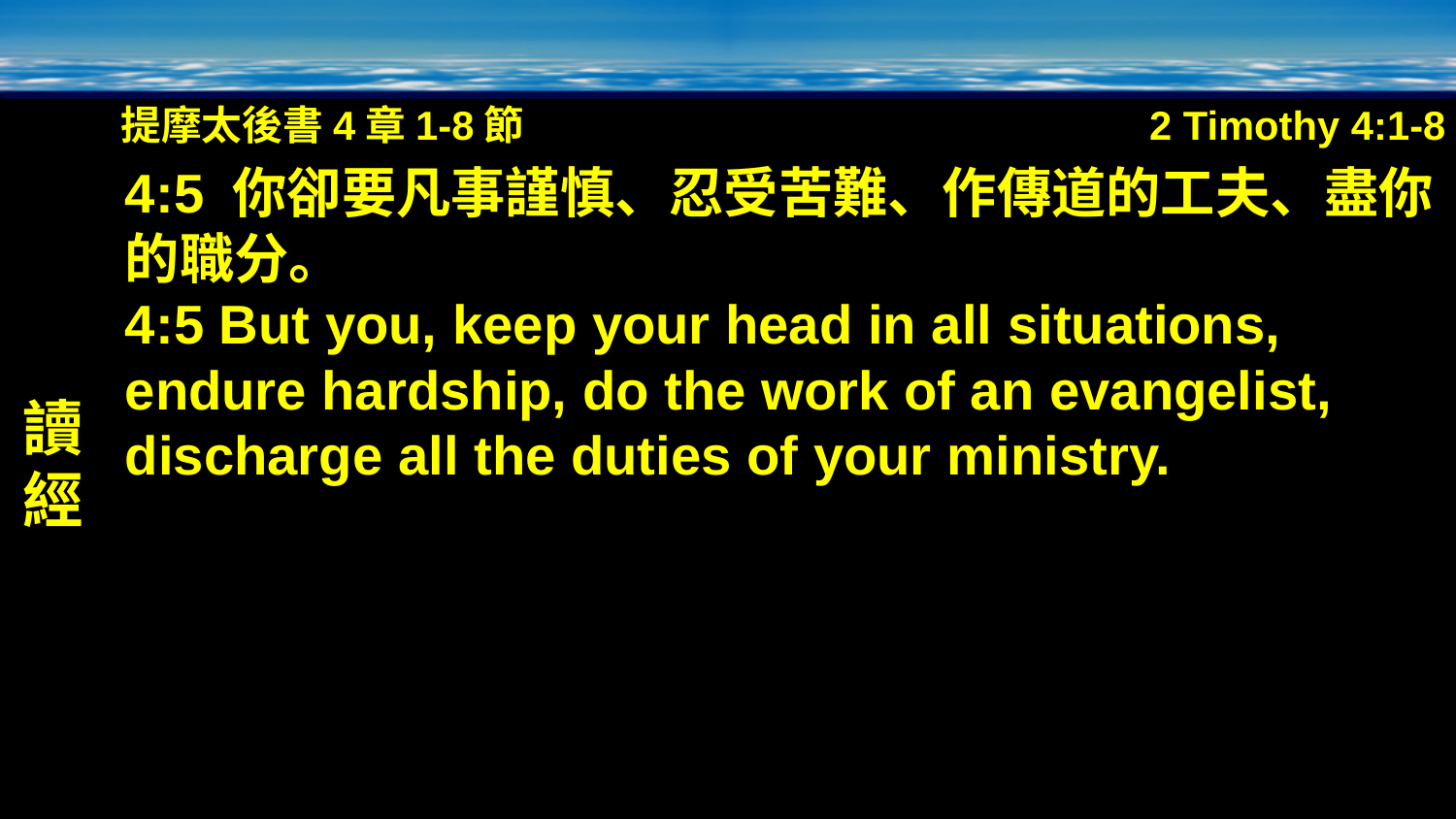

提摩太後書4章1-8節
2 Timothy 4:1-8
讀經
4:5 你卻要凡事謹慎、忍受苦難、作傳道的工夫、盡你的職分。
4:5 But you, keep your head in all situations, endure hardship, do the work of an evangelist, discharge all the duties of your ministry.